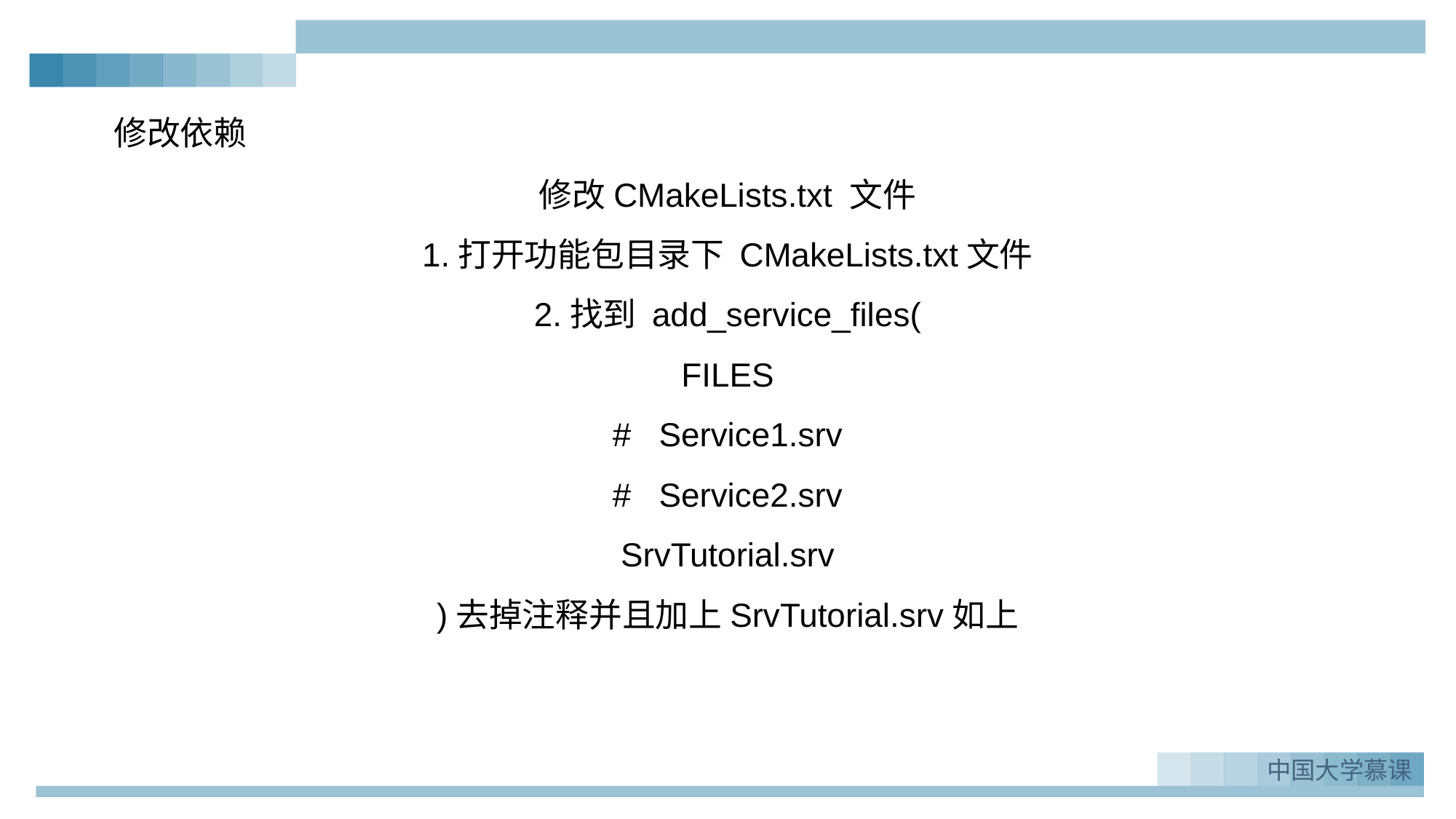

修改依赖
修改CMakeLists.txt 文件
1.打开功能包目录下 CMakeLists.txt文件
2.找到 add_service_files(
FILES
#   Service1.srv
#   Service2.srv
SrvTutorial.srv
)去掉注释并且加上SrvTutorial.srv如上

中国大学慕课